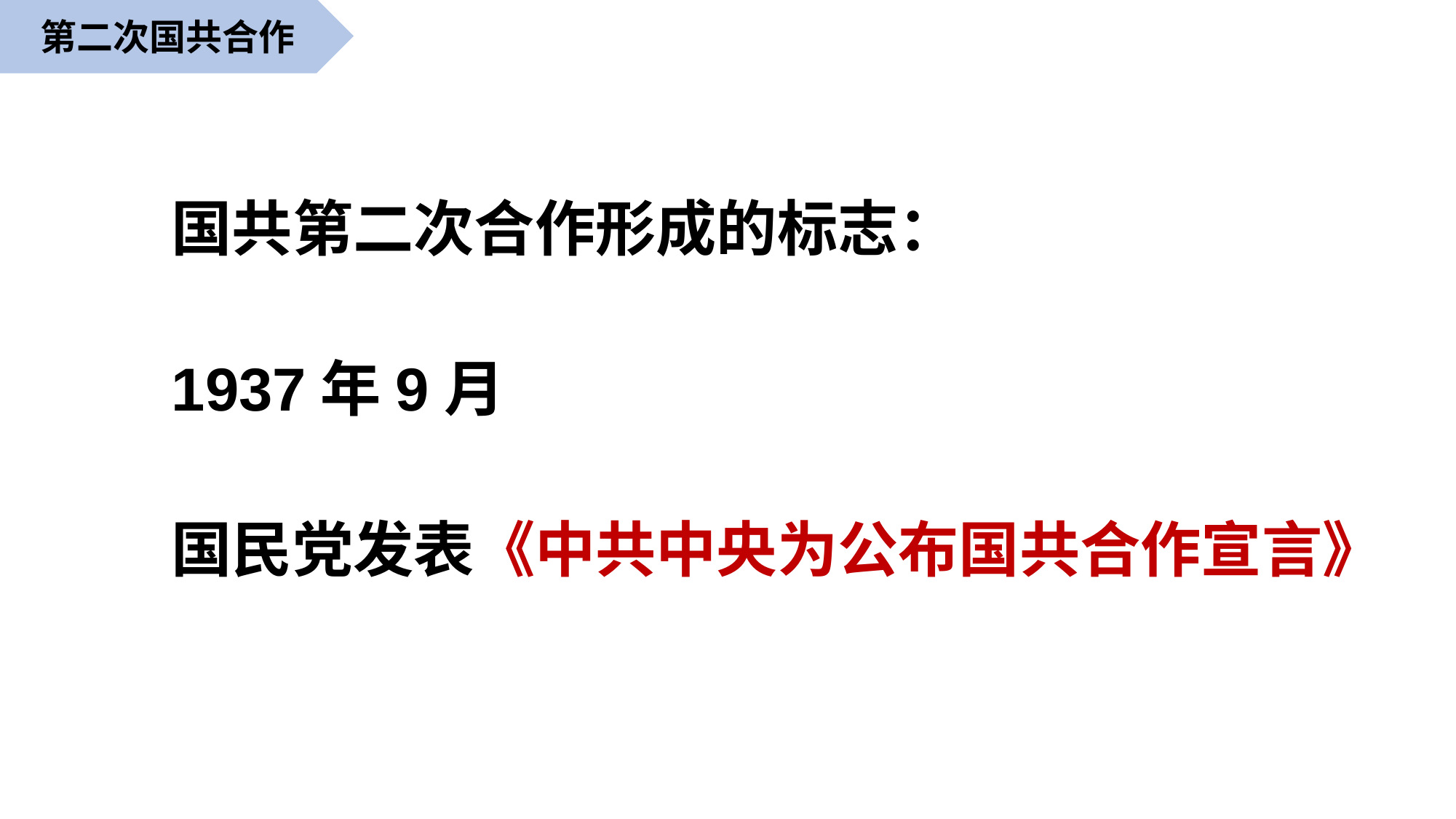

第二次国共合作
国共第二次合作形成的标志：
1937年9月
国民党发表《中共中央为公布国共合作宣言》